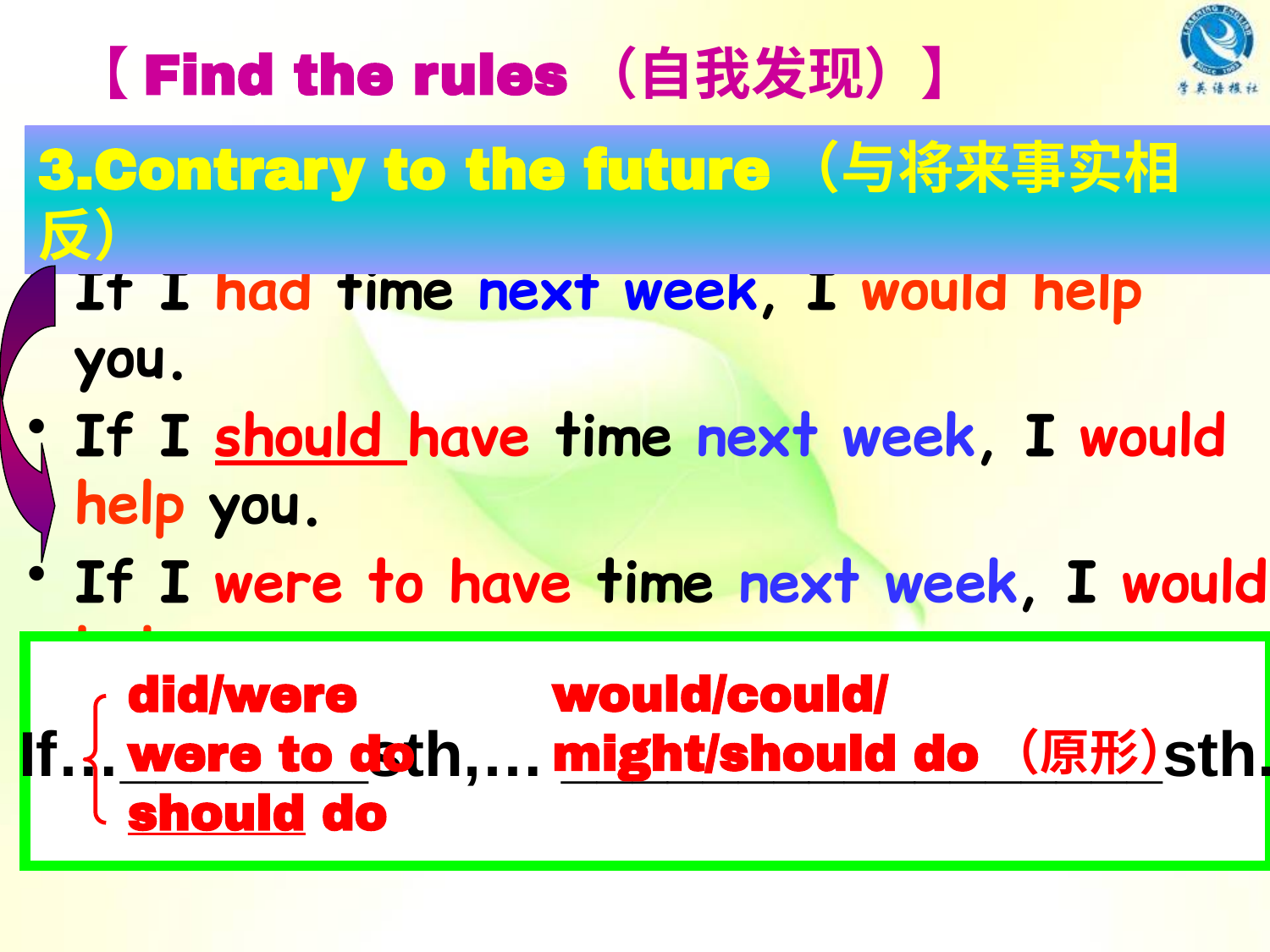

【Find the rules（自我发现）】
3.Contrary to the future（与将来事实相反）
If I had time next week, I would help you.
If I should have time next week, I would help you.
If I were to have time next week, I would help you.

If…_______sth,… _________________sth.
would/could/
might/should do（原形）
did/were
were to do
should do